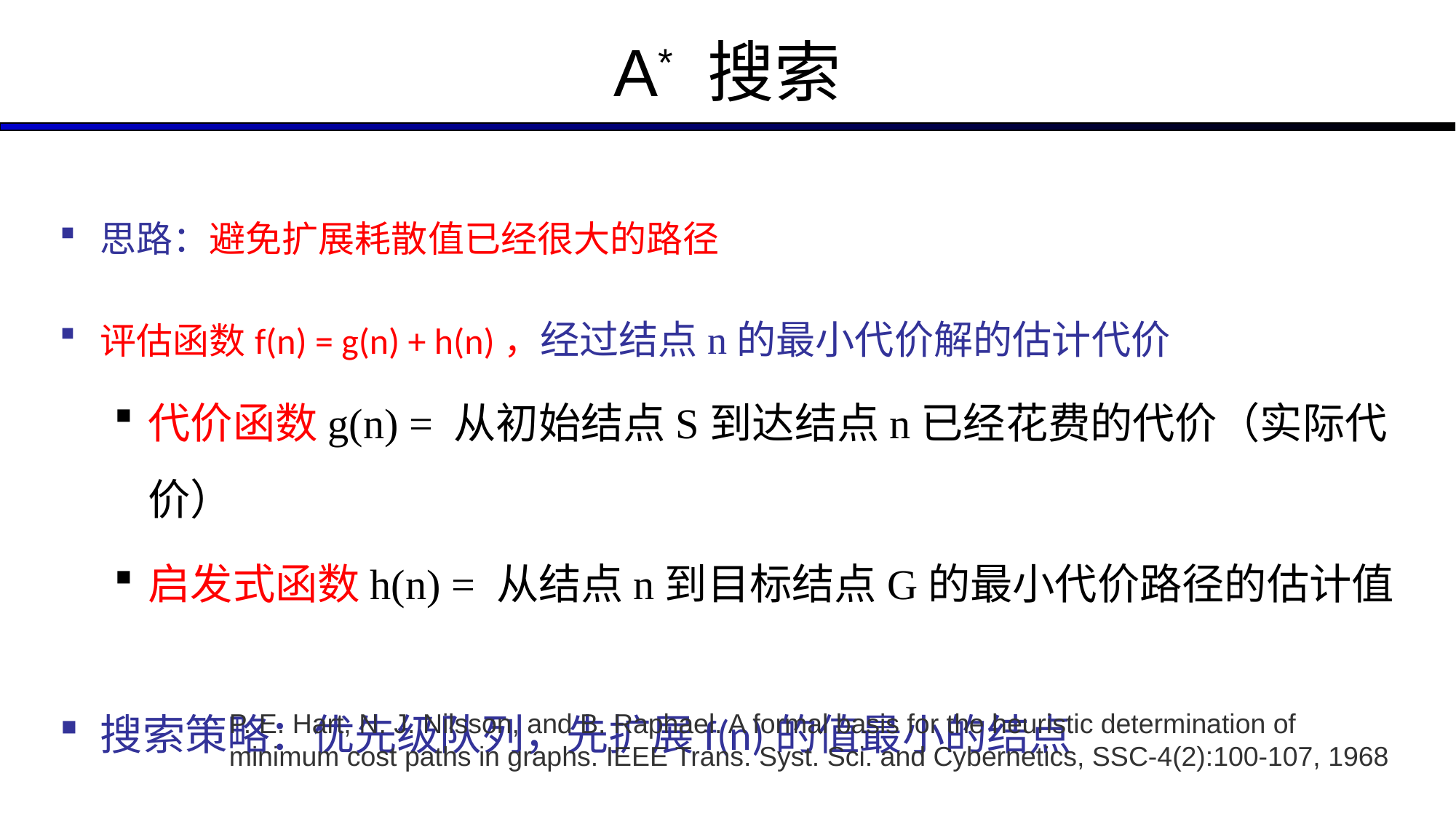

A* 搜索
思路：避免扩展耗散值已经很大的路径
评估函数f(n) = g(n) + h(n)，经过结点n的最小代价解的估计代价
代价函数g(n) = 从初始结点S到达结点n已经花费的代价（实际代价）
启发式函数h(n) = 从结点n到目标结点G的最小代价路径的估计值

搜索策略：优先级队列，先扩展f(n)的值最小的结点

P. E. Hart, N. J. Nilsson, and B. Raphael. A formal basis for the heuristic determination of minimum cost paths in graphs. IEEE Trans. Syst. Sci. and Cybernetics, SSC-4(2):100-107, 1968